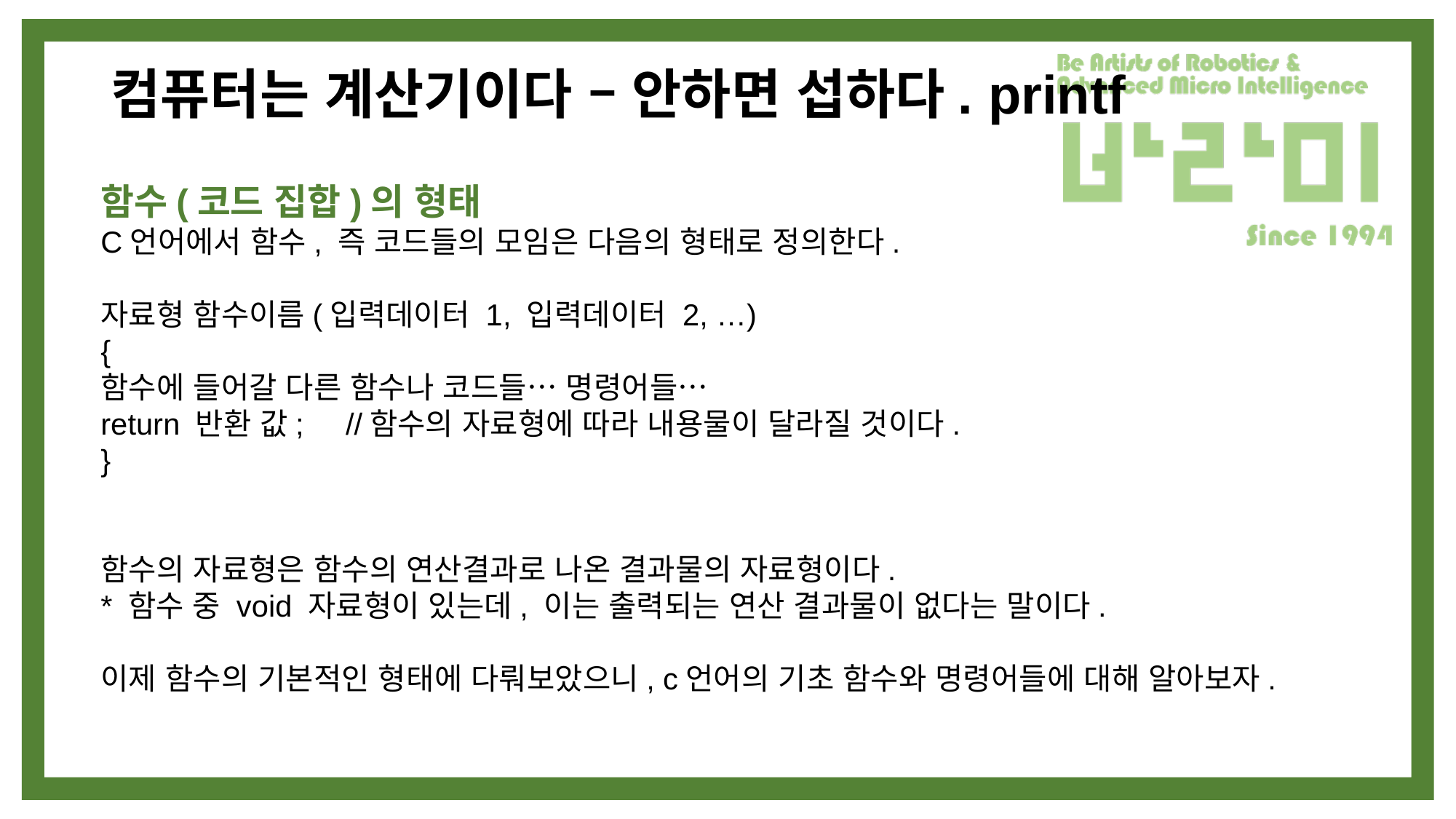

# 컴퓨터는 계산기이다 – 안하면 섭하다. printf
함수(코드 집합)의 형태
C언어에서 함수, 즉 코드들의 모임은 다음의 형태로 정의한다.

자료형 함수이름(입력데이터 1, 입력데이터 2, …)
{
함수에 들어갈 다른 함수나 코드들… 명령어들…
return 반환 값;     //함수의 자료형에 따라 내용물이 달라질 것이다.
}

함수의 자료형은 함수의 연산결과로 나온 결과물의 자료형이다.
* 함수 중 void 자료형이 있는데, 이는 출력되는 연산 결과물이 없다는 말이다.

이제 함수의 기본적인 형태에 다뤄보았으니, c언어의 기초 함수와 명령어들에 대해 알아보자.